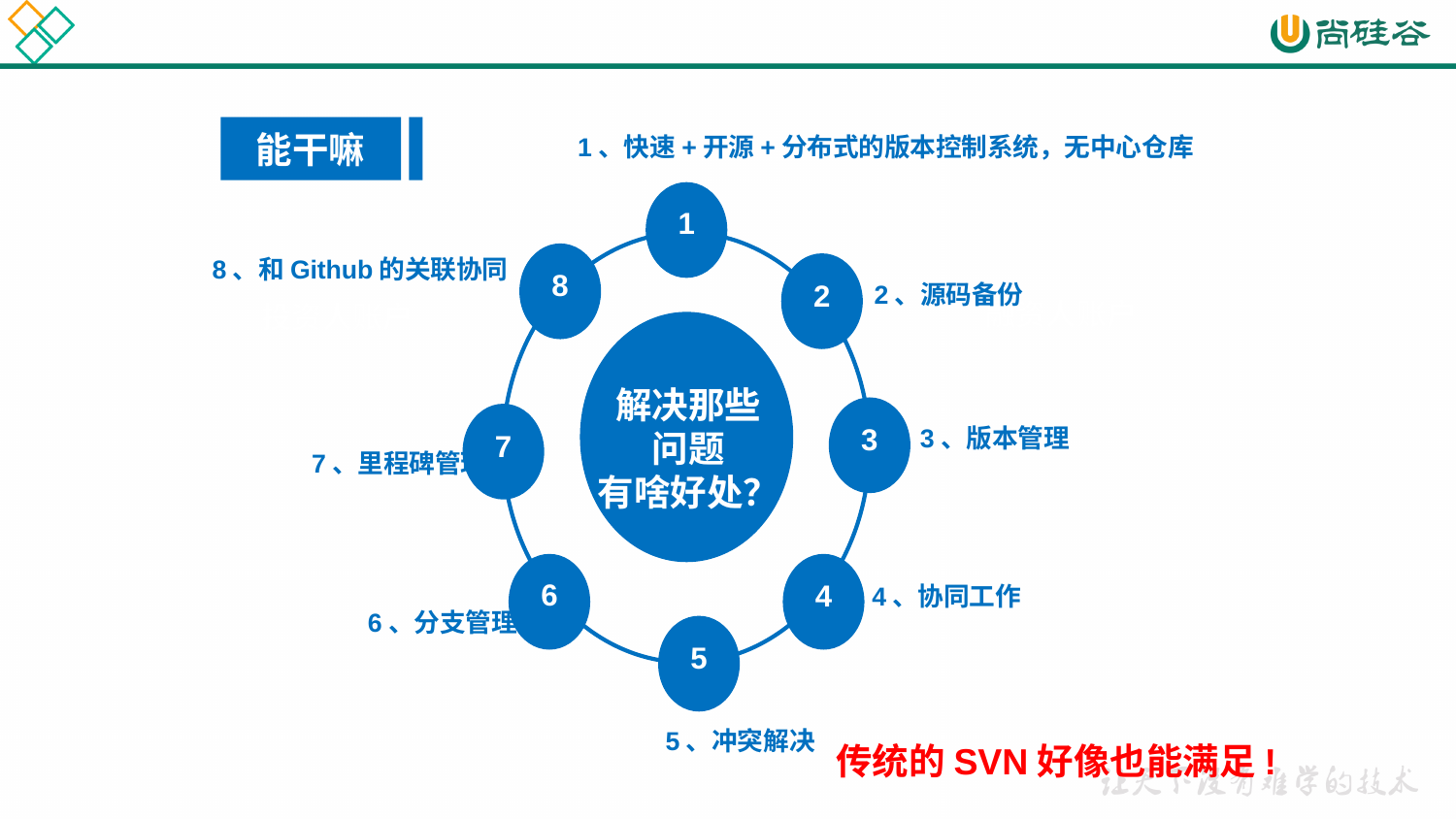

能干嘛

1、快速+开源+分布式的版本控制系统，无中心仓库

解决那些
问题
有啥好处？

1
6
4

8
2

3
7

5
8、和Github的关联协同
2、源码备份
融资人账户
投资人账户
3、版本管理
7、里程碑管理
4、协同工作
6、分支管理
5、冲突解决
传统的SVN好像也能满足!